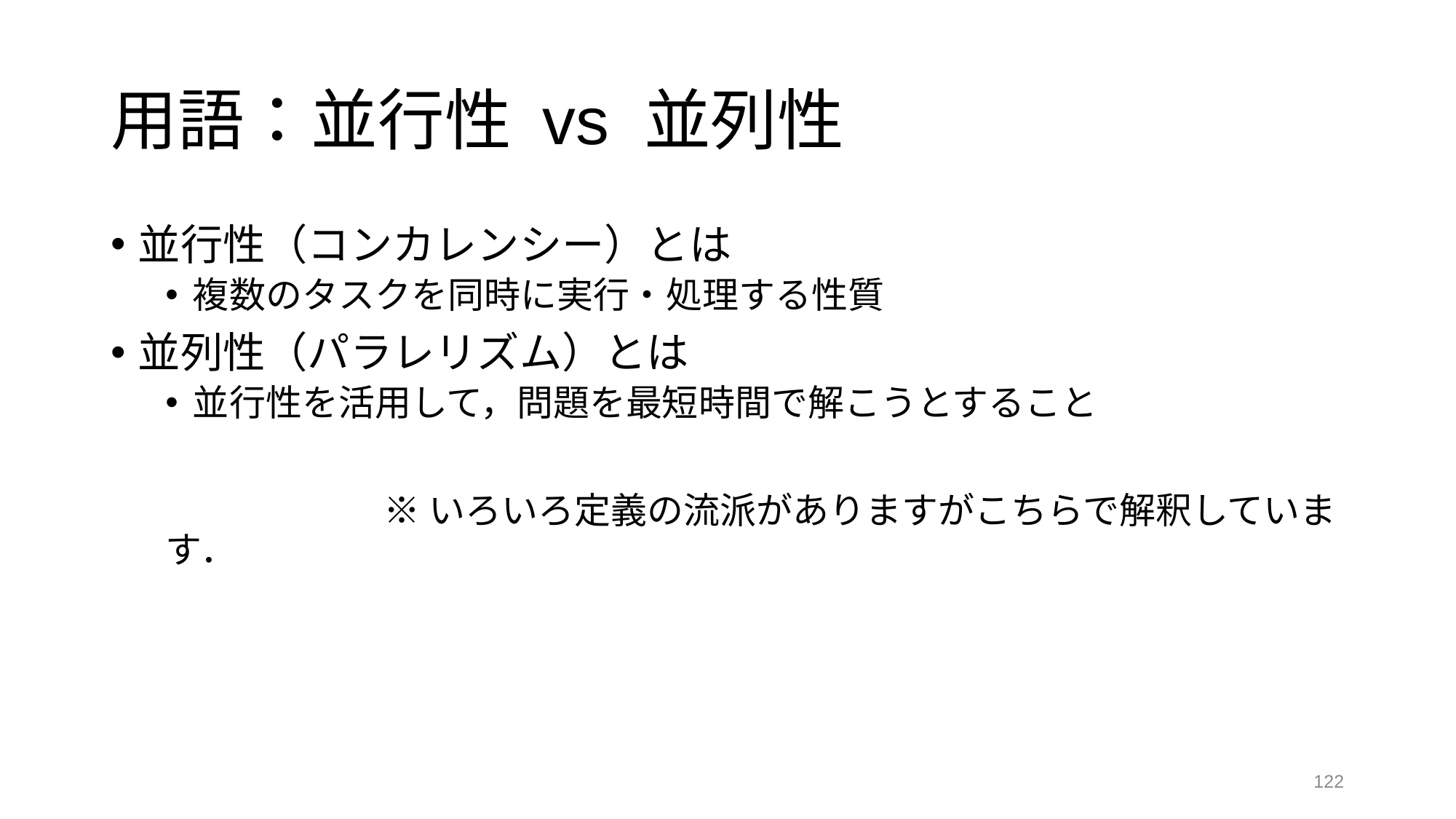

# 用語：並行性 vs 並列性
並行性（コンカレンシー）とは
複数のタスクを同時に実行・処理する性質
並列性（パラレリズム）とは
並行性を活用して，問題を最短時間で解こうとすること

		※いろいろ定義の流派がありますがこちらで解釈しています．
122